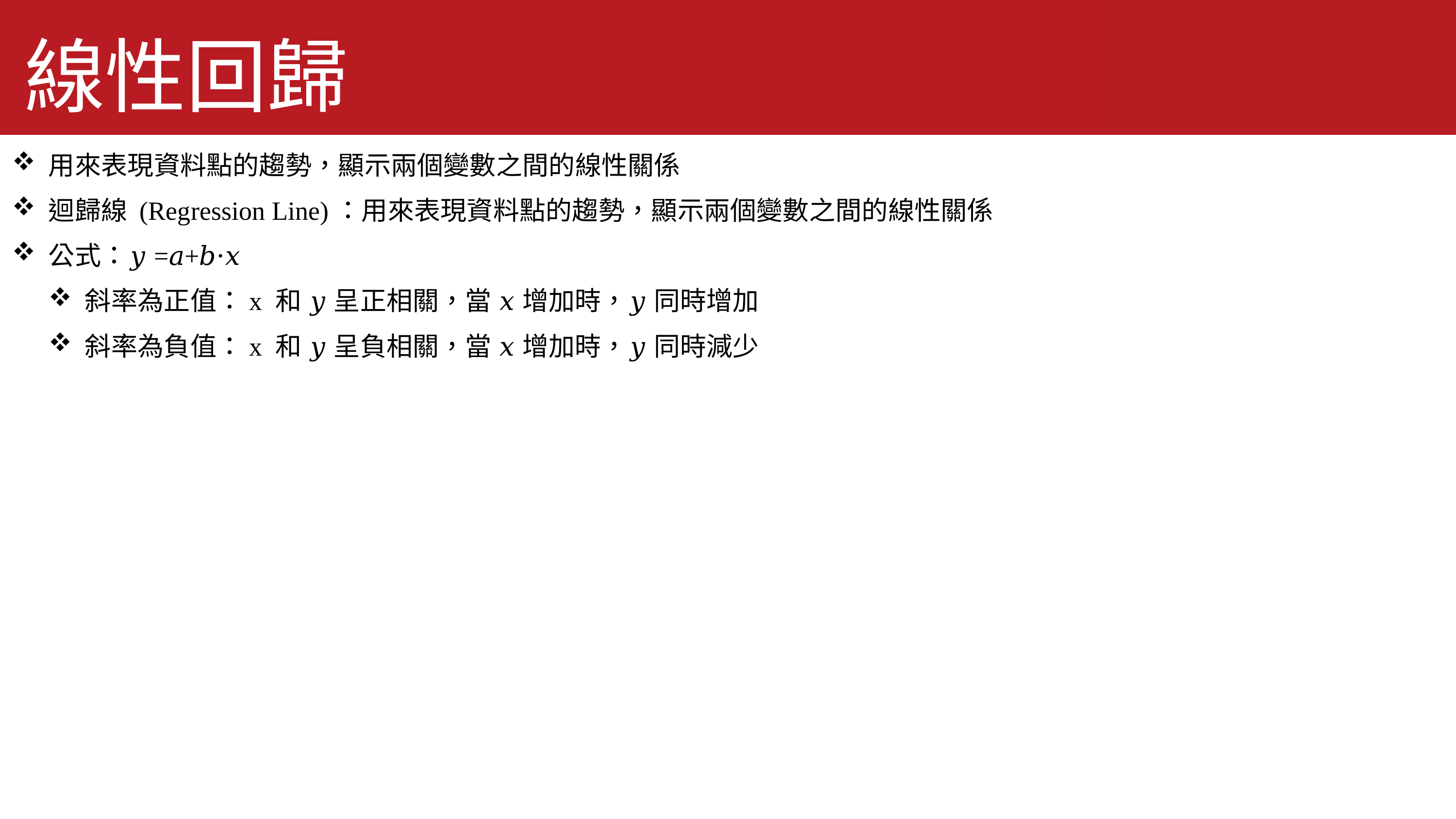

線性回歸
用來表現資料點的趨勢，顯示兩個變數之間的線性關係
迴歸線 (Regression Line)：用來表現資料點的趨勢，顯示兩個變數之間的線性關係
公式：𝑦=𝑎+𝑏⋅𝑥
斜率為正值：x 和 𝑦 呈正相關，當 𝑥 增加時，𝑦 同時增加
斜率為負值：x 和 𝑦 呈負相關，當 𝑥 增加時，𝑦 同時減少